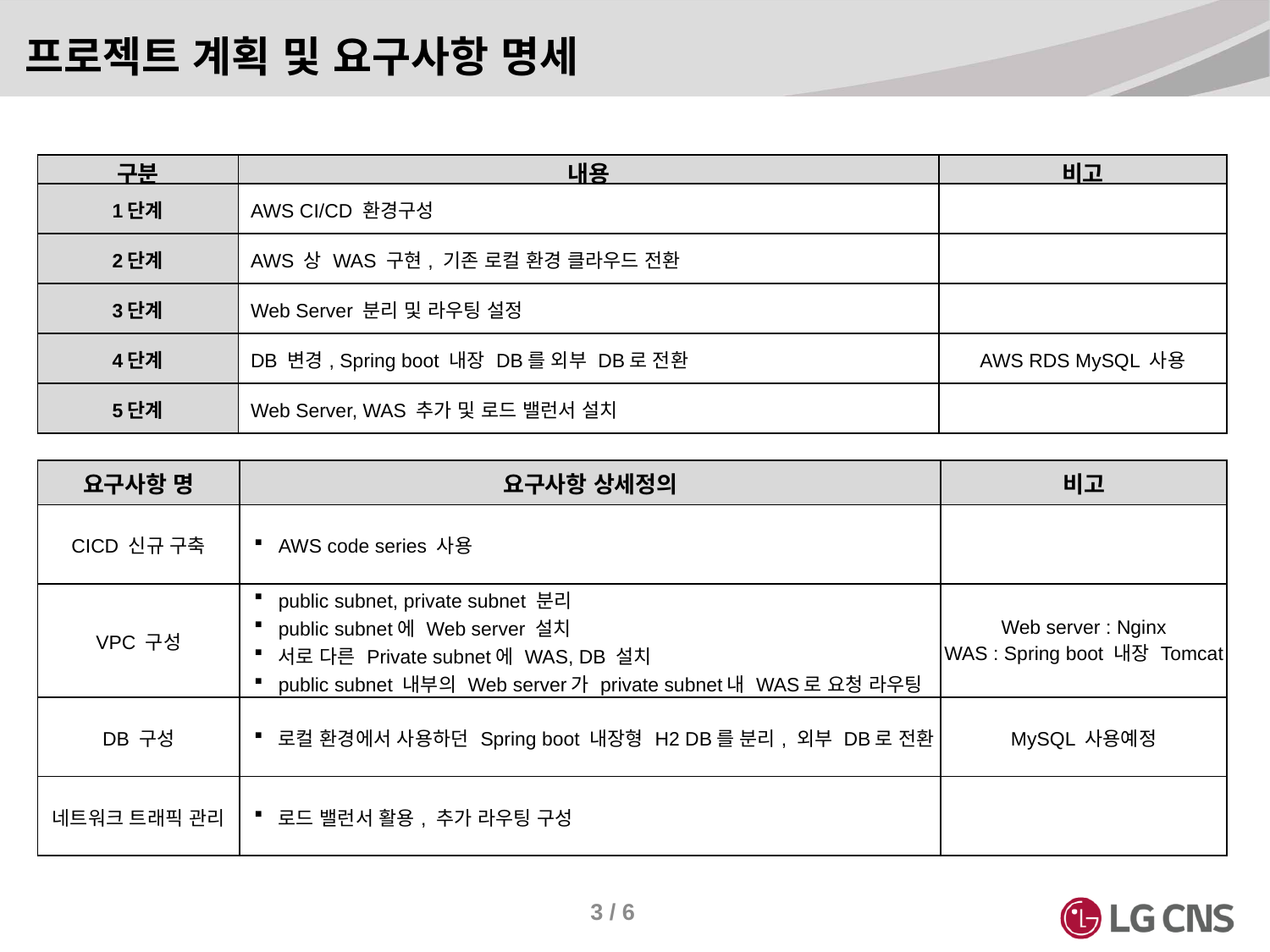

프로젝트 계획 및 요구사항 명세
| 구분 | 내용 | 비고 |
| --- | --- | --- |
| 1단계 | AWS CI/CD 환경구성 |  |
| 2단계 | AWS 상 WAS 구현, 기존 로컬 환경 클라우드 전환 |  |
| 3단계 | Web Server 분리 및 라우팅 설정 |  |
| 4단계 | DB 변경, Spring boot 내장 DB를 외부 DB로 전환 | AWS RDS MySQL 사용 |
| 5단계 | Web Server, WAS 추가 및 로드 밸런서 설치 |  |
| 요구사항 명 | 요구사항 상세정의 | 비고 |
| --- | --- | --- |
| CICD 신규 구축 | AWS code series 사용 |  |
| VPC 구성 | public subnet, private subnet 분리 public subnet에 Web server 설치 서로 다른 Private subnet에 WAS, DB 설치 public subnet 내부의 Web server가 private subnet내 WAS로 요청 라우팅 | Web server : Nginx WAS : Spring boot 내장 Tomcat |
| DB 구성 | 로컬 환경에서 사용하던 Spring boot 내장형 H2 DB를 분리, 외부 DB로 전환 | MySQL 사용예정 |
| 네트워크 트래픽 관리 | 로드 밸런서 활용, 추가 라우팅 구성 |  |
3 / 6